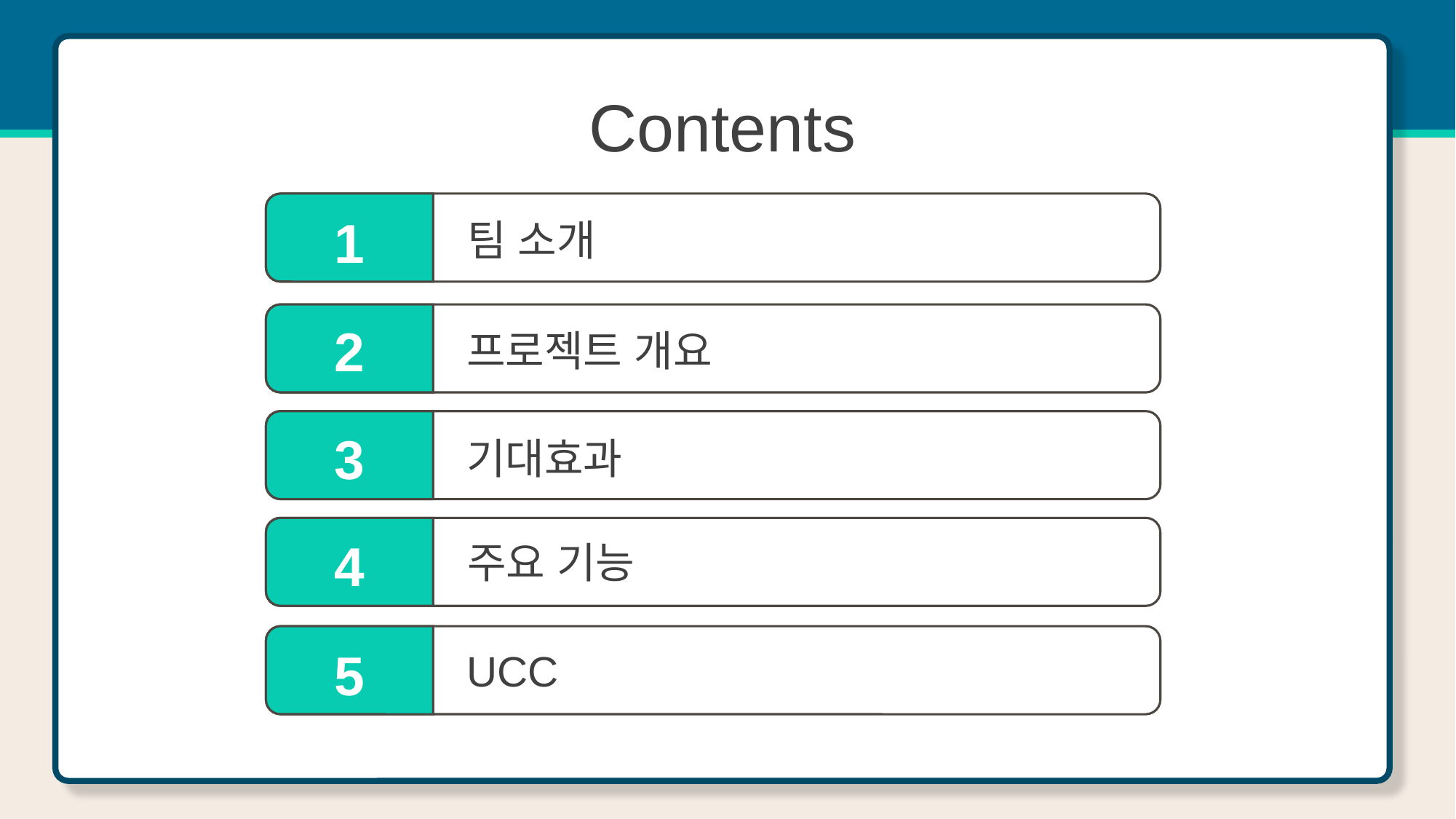

Contents

1
팀 소개

2
프로젝트 개요

3
기대효과

4
주요 기능

5
UCC